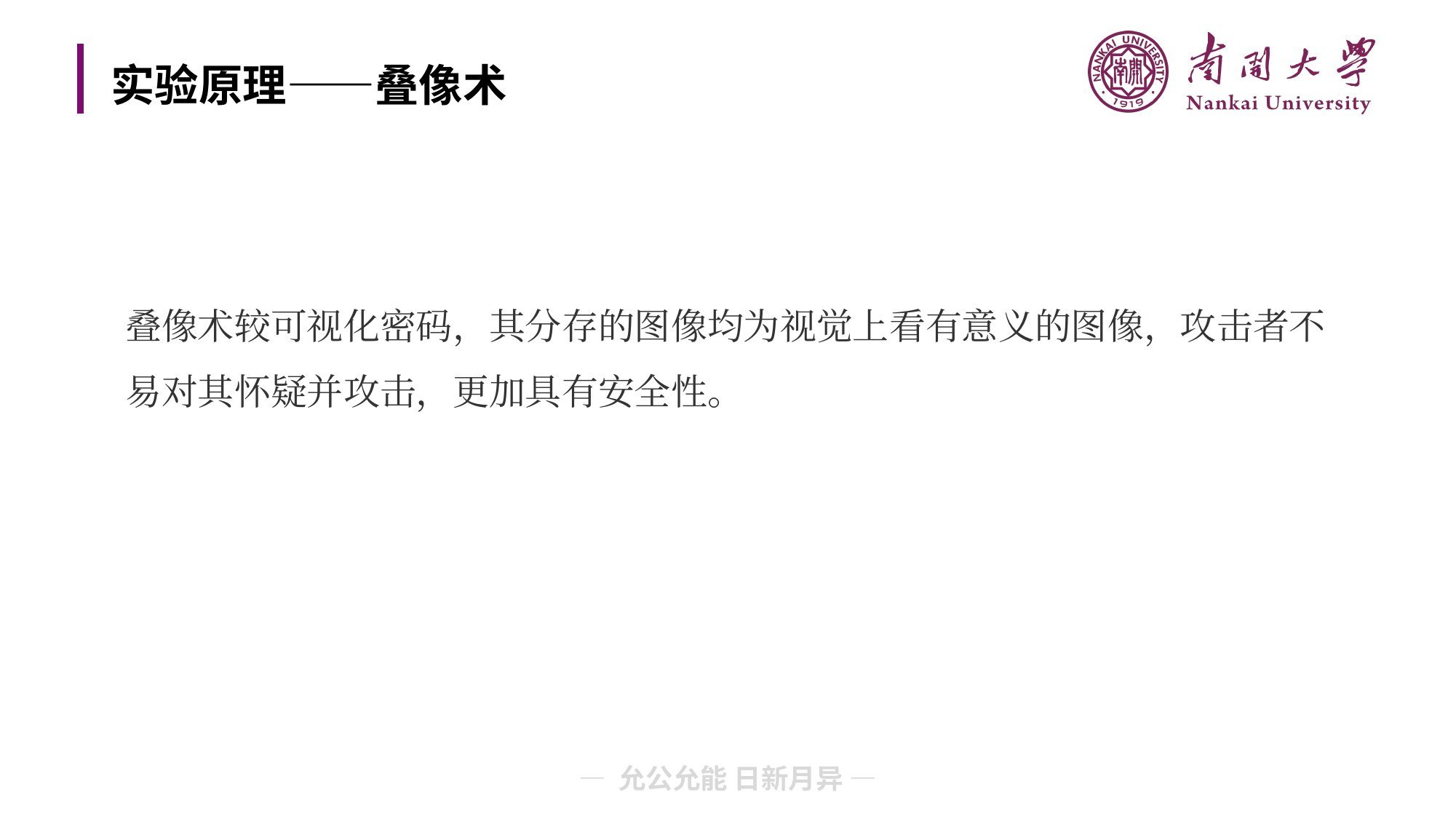

# 实验原理——叠像术
叠像术较可视化密码，其分存的图像均为视觉上看有意义的图像，攻击者不易对其怀疑并攻击，更加具有安全性。